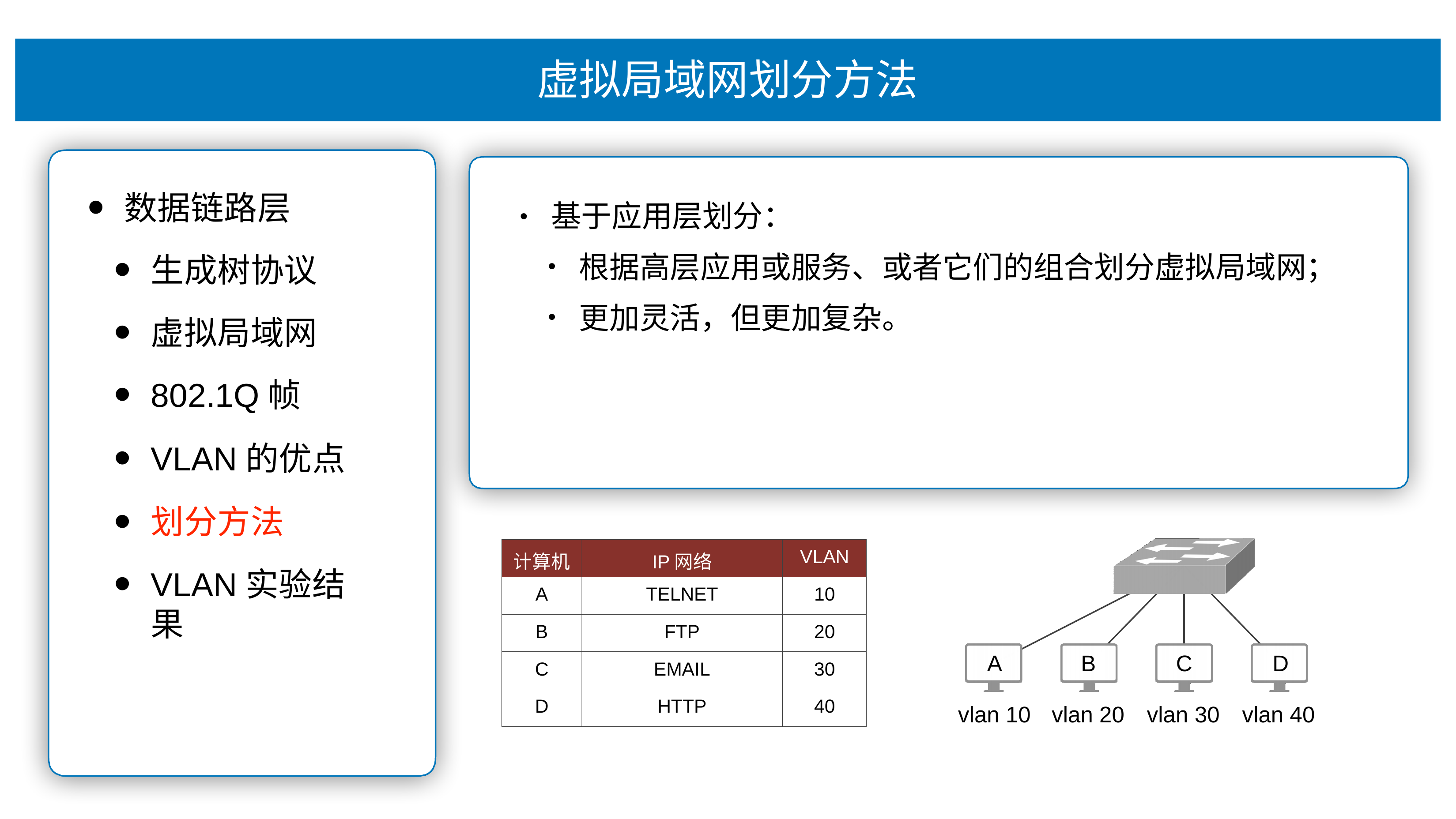

# 虚拟局域⽹划分⽅法

数据链路层
⽣成树协议
虚拟局域⽹
802.1Q帧
VLAN的优点
划分⽅法
VLAN实验结果
基于应⽤层划分：
•
根据⾼层应⽤或服务、或者它们的组合划分虚拟局域⽹；
更加灵活，但更加复杂。

| 计算机 | IP⽹络 | VLAN |
| --- | --- | --- |
| A | TELNET | 10 |
| B | FTP | 20 |
| C | EMAIL | 30 |
| D | HTTP | 40 |

A
B
C
D
vlan 10
vlan 20
vlan 30
vlan 40